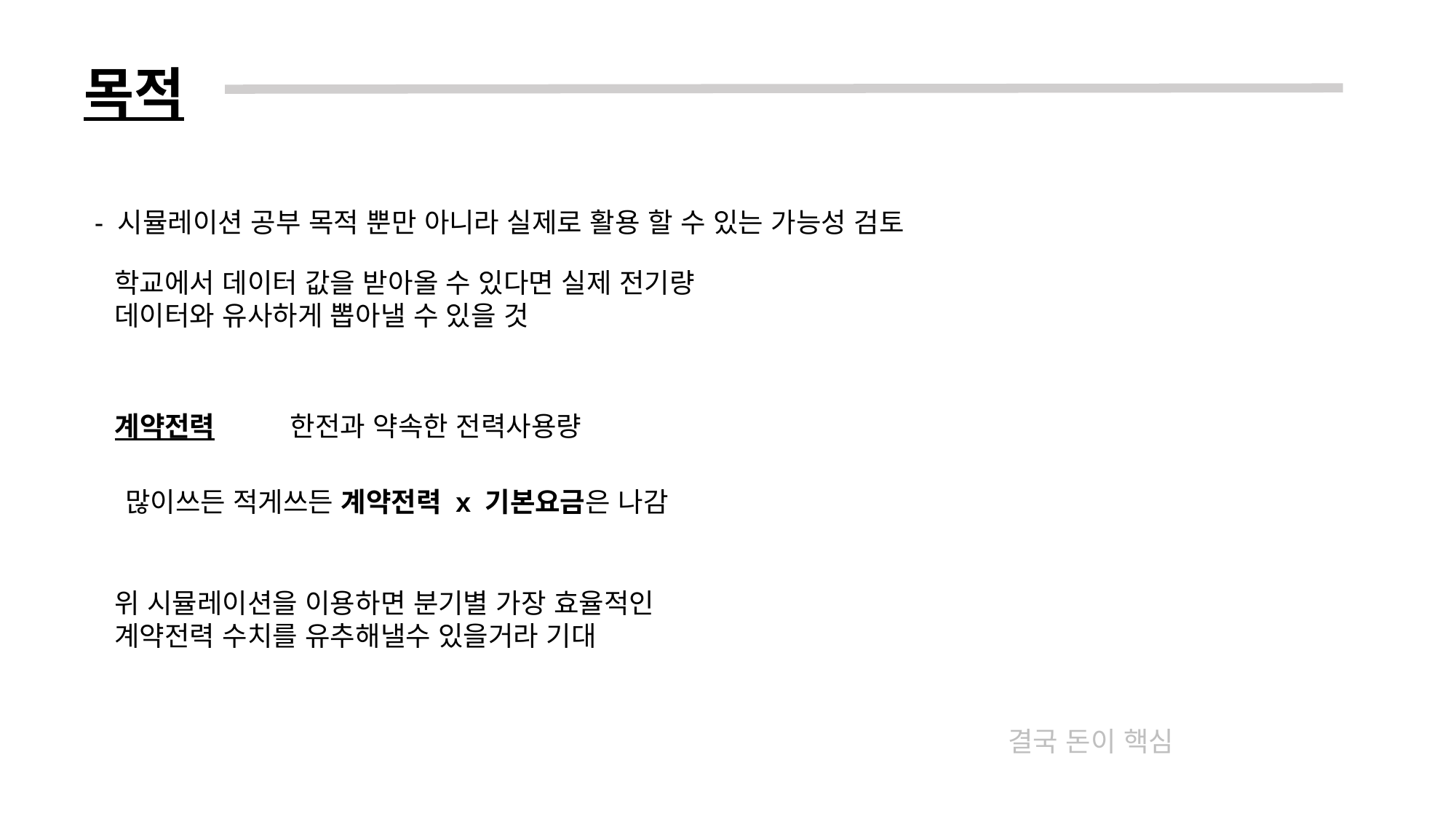

목적
- 시뮬레이션 공부 목적 뿐만 아니라 실제로 활용 할 수 있는 가능성 검토
학교에서 데이터 값을 받아올 수 있다면 실제 전기량 데이터와 유사하게 뽑아낼 수 있을 것
계약전력
한전과 약속한 전력사용량
많이쓰든 적게쓰든 계약전력 x 기본요금은 나감
위 시뮬레이션을 이용하면 분기별 가장 효율적인 계약전력 수치를 유추해낼수 있을거라 기대
결국 돈이 핵심